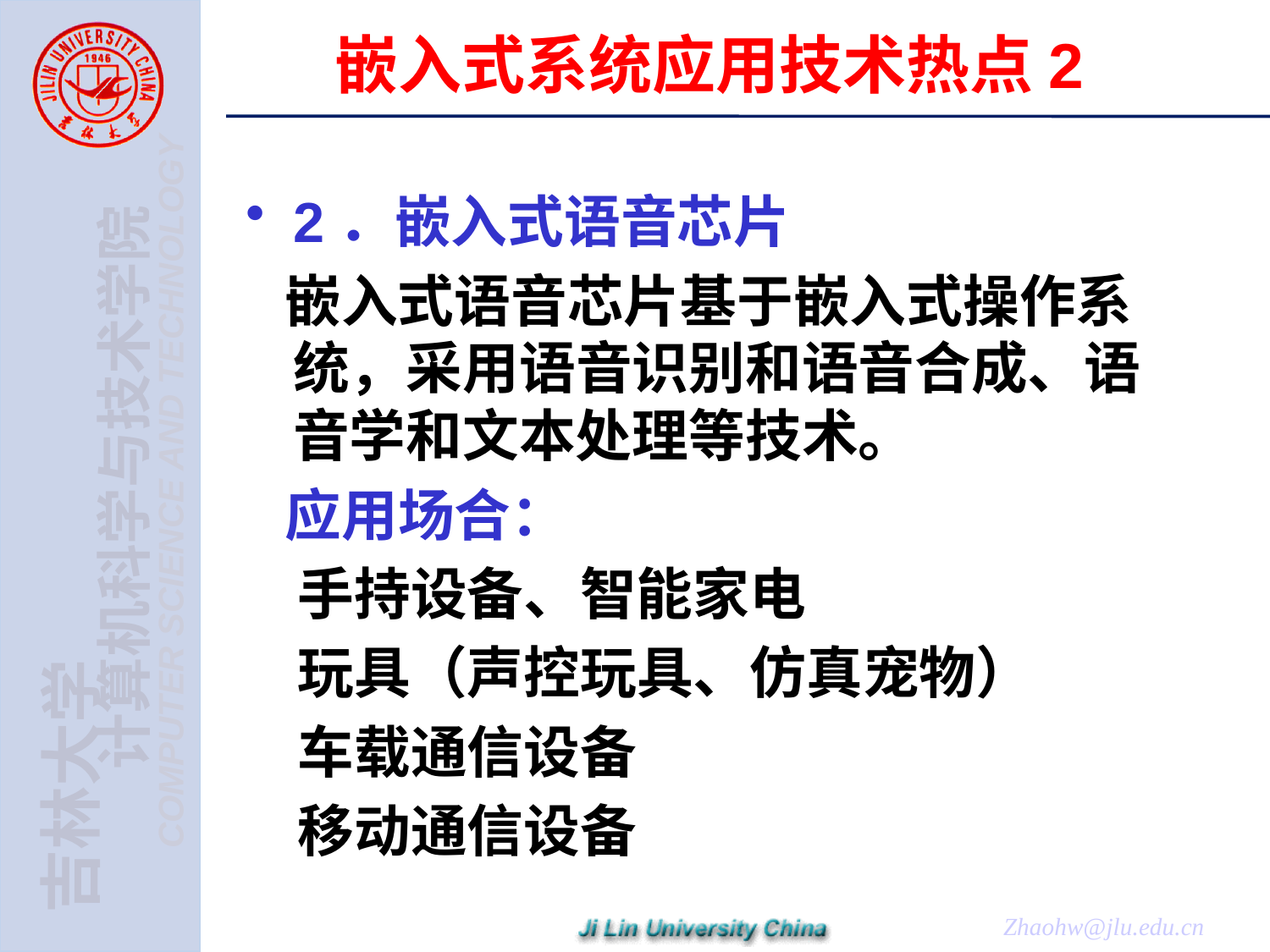

# 嵌入式系统应用技术热点2
2．嵌入式语音芯片
  嵌入式语音芯片基于嵌入式操作系统，采用语音识别和语音合成、语音学和文本处理等技术。
  应用场合：
   手持设备、智能家电
   玩具（声控玩具、仿真宠物）
   车载通信设备
   移动通信设备